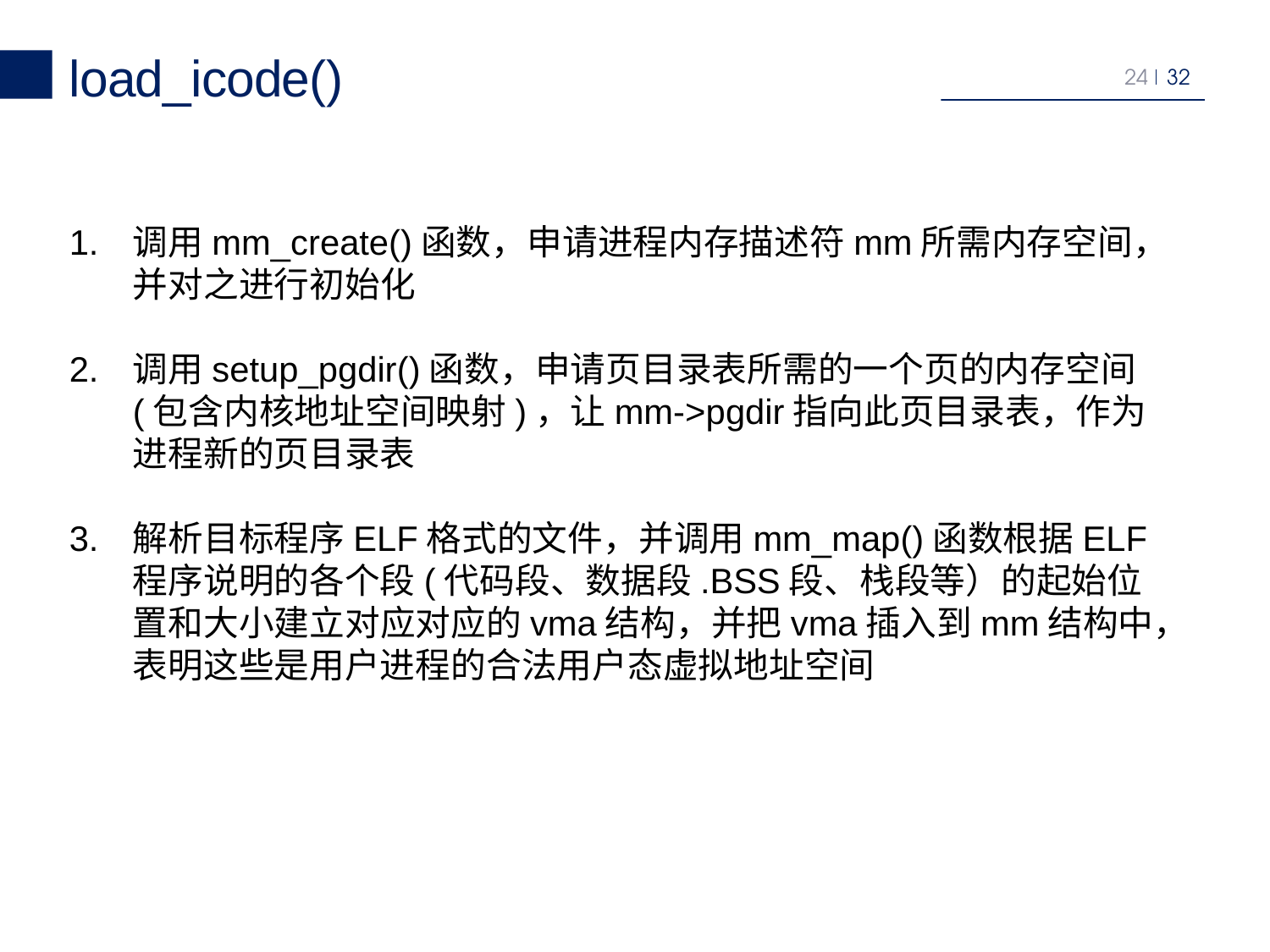

load_icode()

24
调用mm_create()函数，申请进程内存描述符mm所需内存空间，并对之进行初始化

调用setup_pgdir()函数，申请页目录表所需的一个页的内存空间(包含内核地址空间映射)，让mm->pgdir指向此页目录表，作为进程新的页目录表

解析目标程序ELF格式的文件，并调用mm_map()函数根据ELF程序说明的各个段(代码段、数据段.BSS段、栈段等）的起始位置和大小建立对应对应的vma结构，并把vma插入到mm结构中，表明这些是用户进程的合法用户态虚拟地址空间